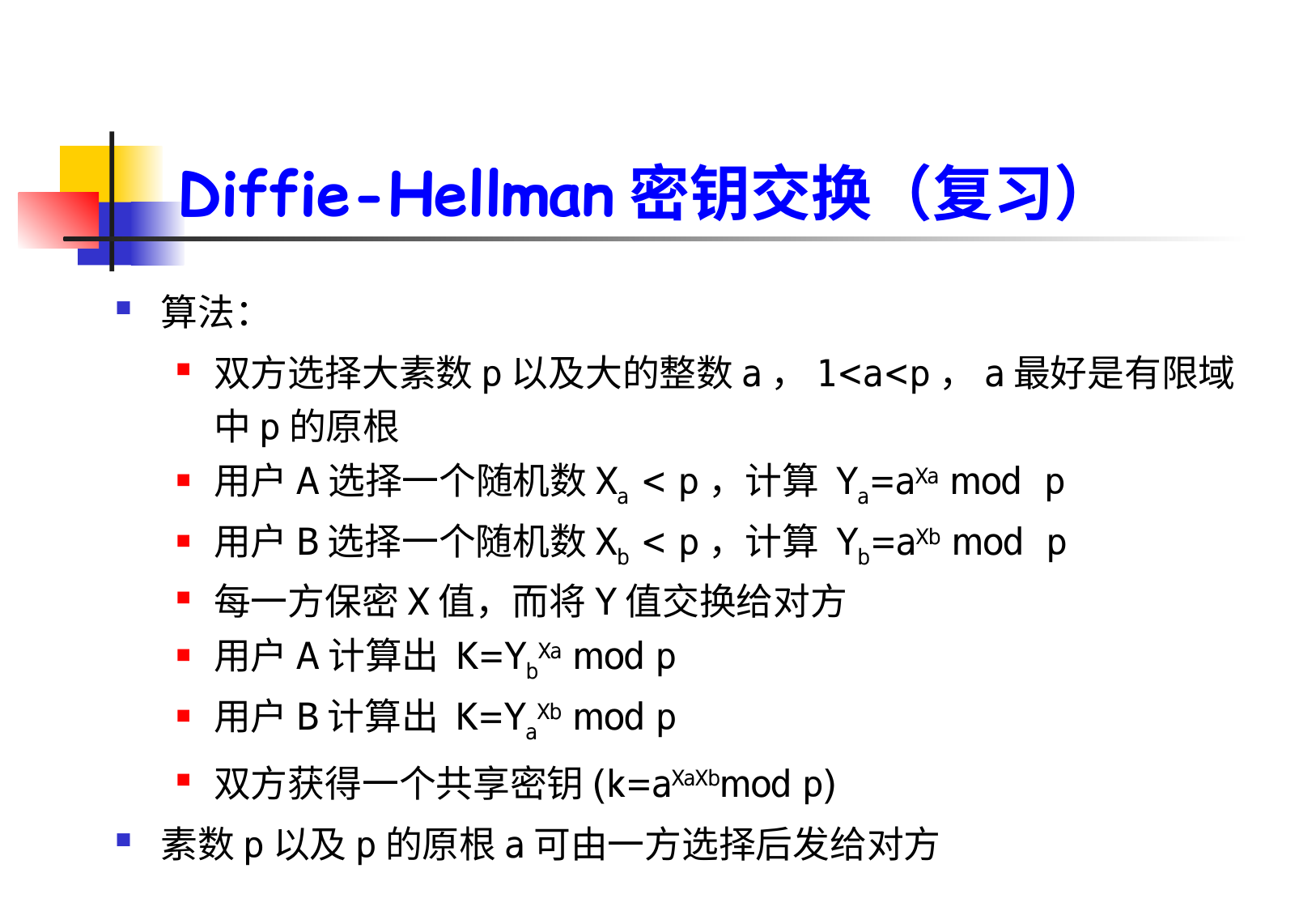

# Diffie-Hellman密钥交换（复习）
算法：
双方选择大素数p以及大的整数a，1<a<p，a最好是有限域中p的原根
用户A选择一个随机数Xa < p，计算 Ya=aXa mod  p
用户B选择一个随机数Xb < p，计算 Yb=aXb mod  p
每一方保密X值，而将Y值交换给对方
用户A计算出 K=YbXa mod p
用户B计算出 K=YaXb mod p
双方获得一个共享密钥(k=aXaXbmod p)
素数p以及p的原根a可由一方选择后发给对方